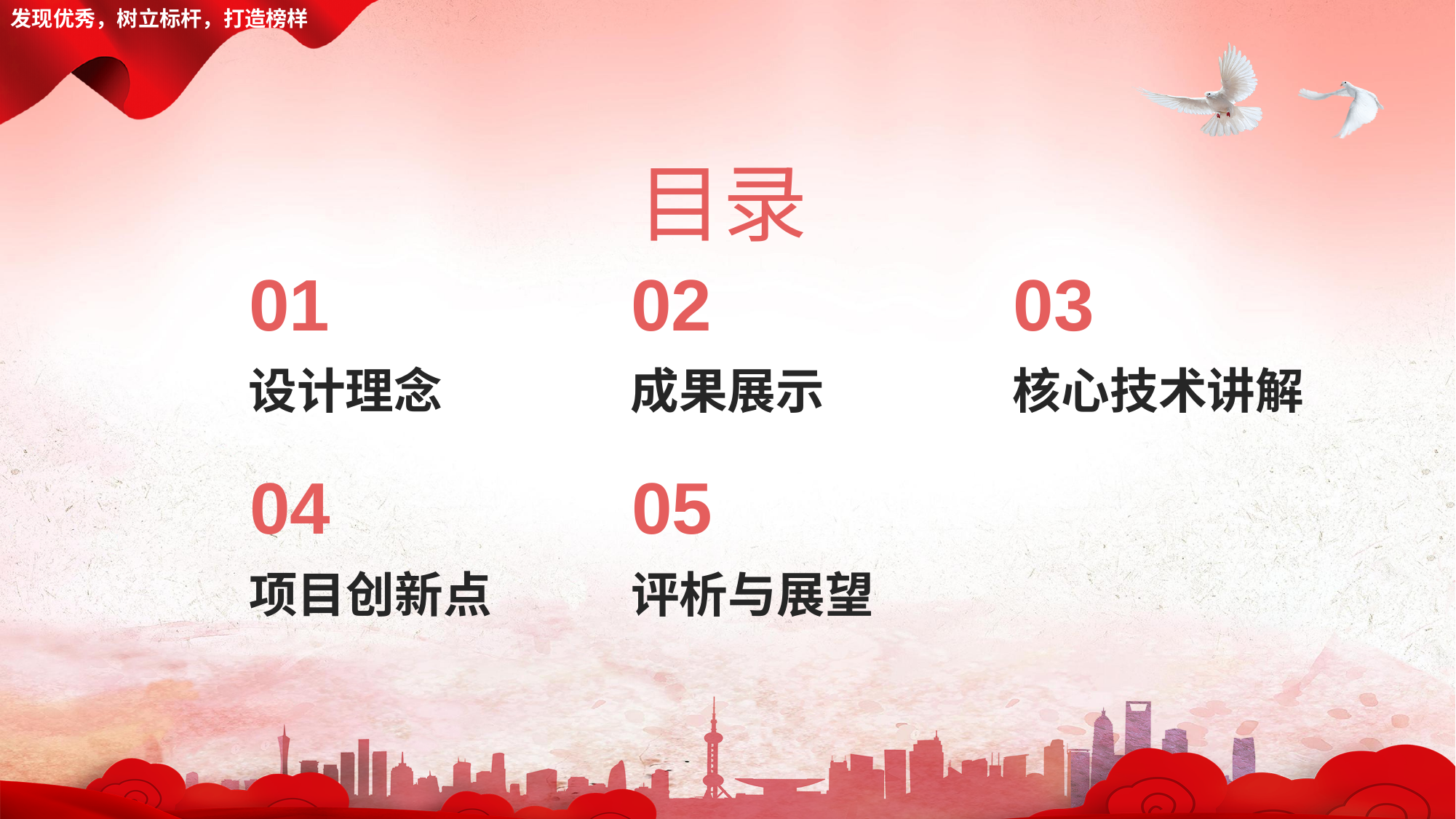

发现优秀，树立标杆，打造榜样
目录
01
02
03
设计理念
成果展示
核心技术讲解
04
05
项目创新点
评析与展望